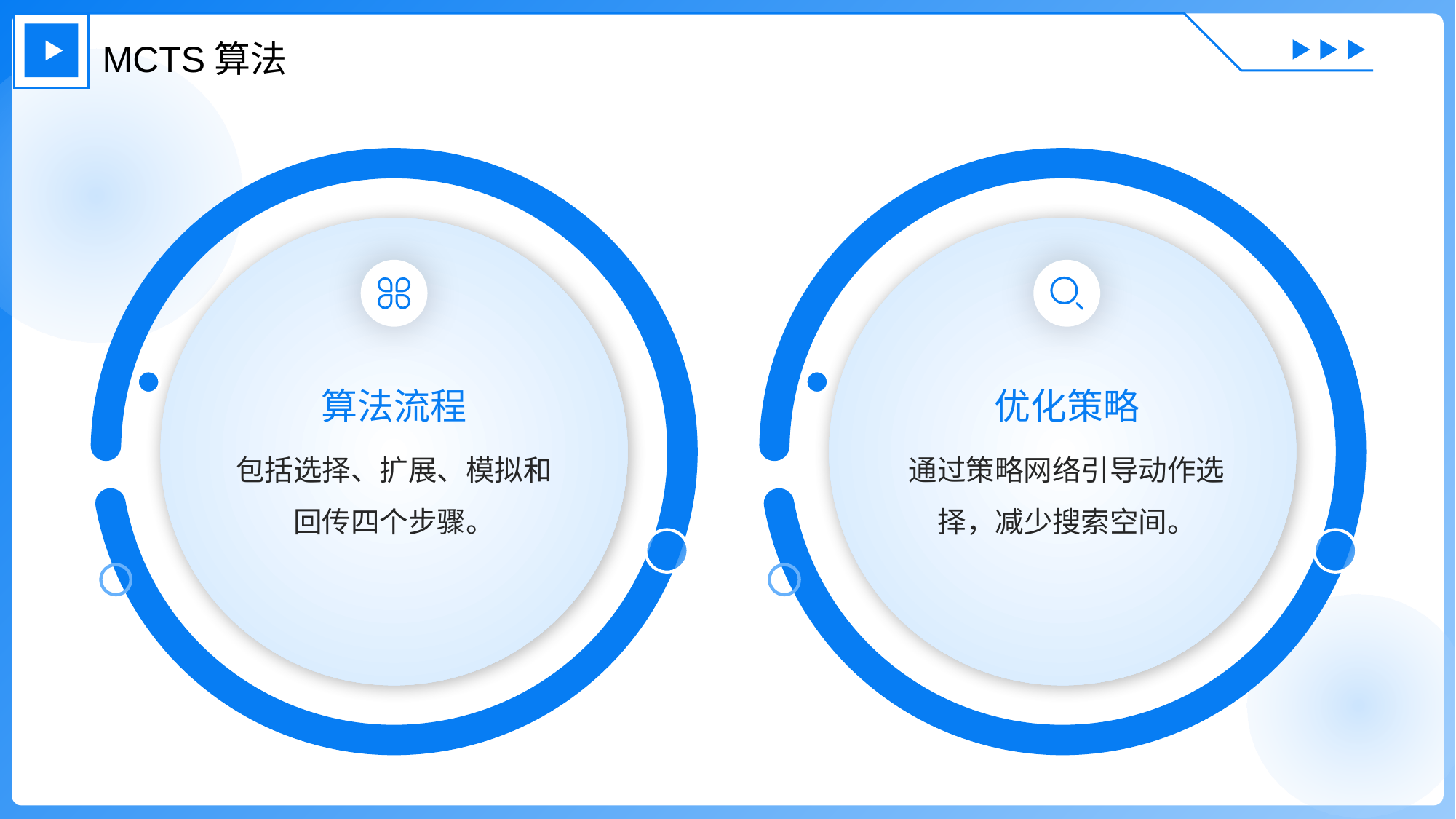

MCTS算法

算法流程
优化策略

包括选择、扩展、模拟和回传四个步骤。
通过策略网络引导动作选择，减少搜索空间。